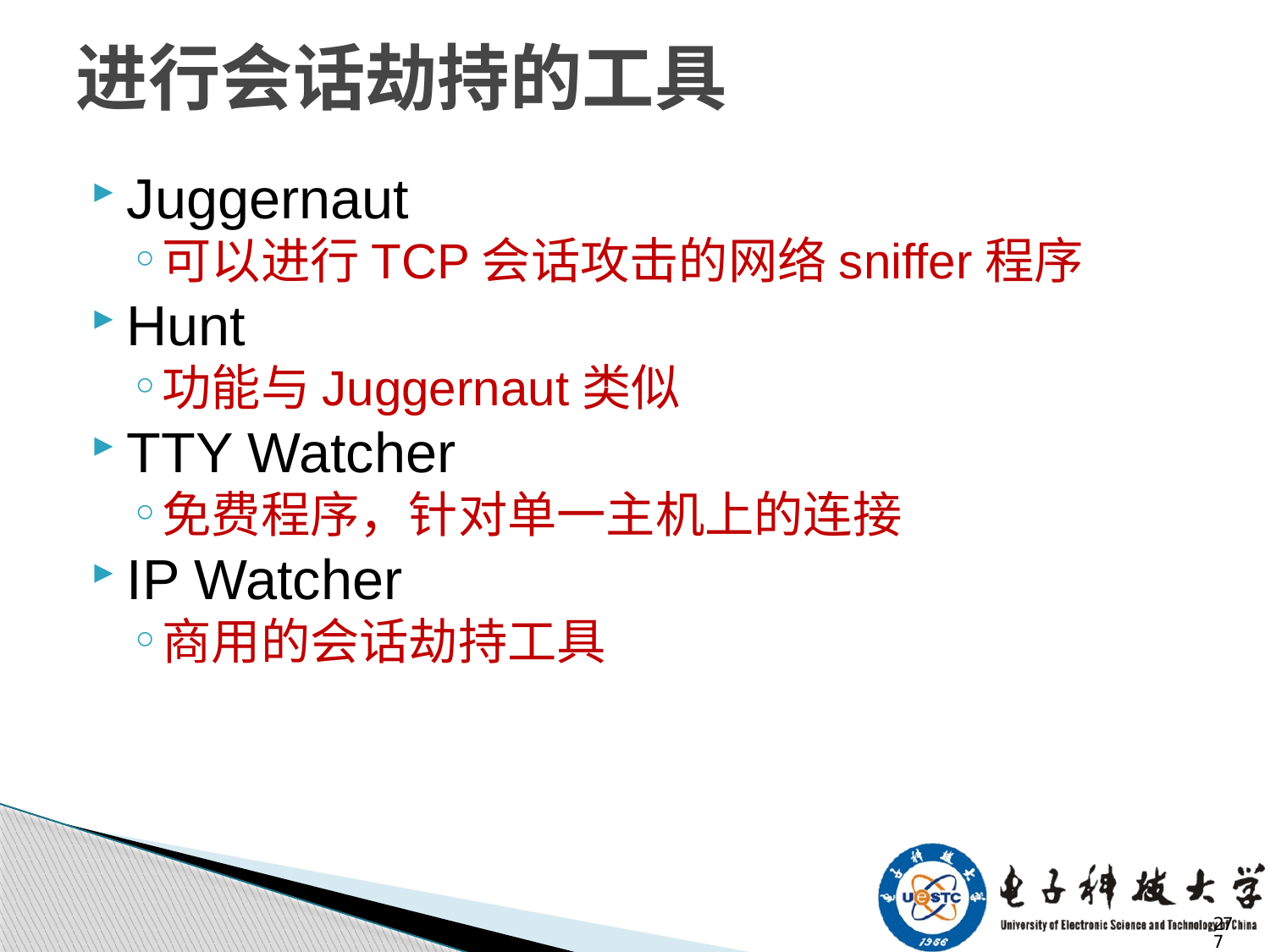

# 进行会话劫持的工具
Juggernaut
可以进行TCP会话攻击的网络sniffer程序
Hunt
功能与Juggernaut类似
TTY Watcher
免费程序，针对单一主机上的连接
IP Watcher
商用的会话劫持工具
277